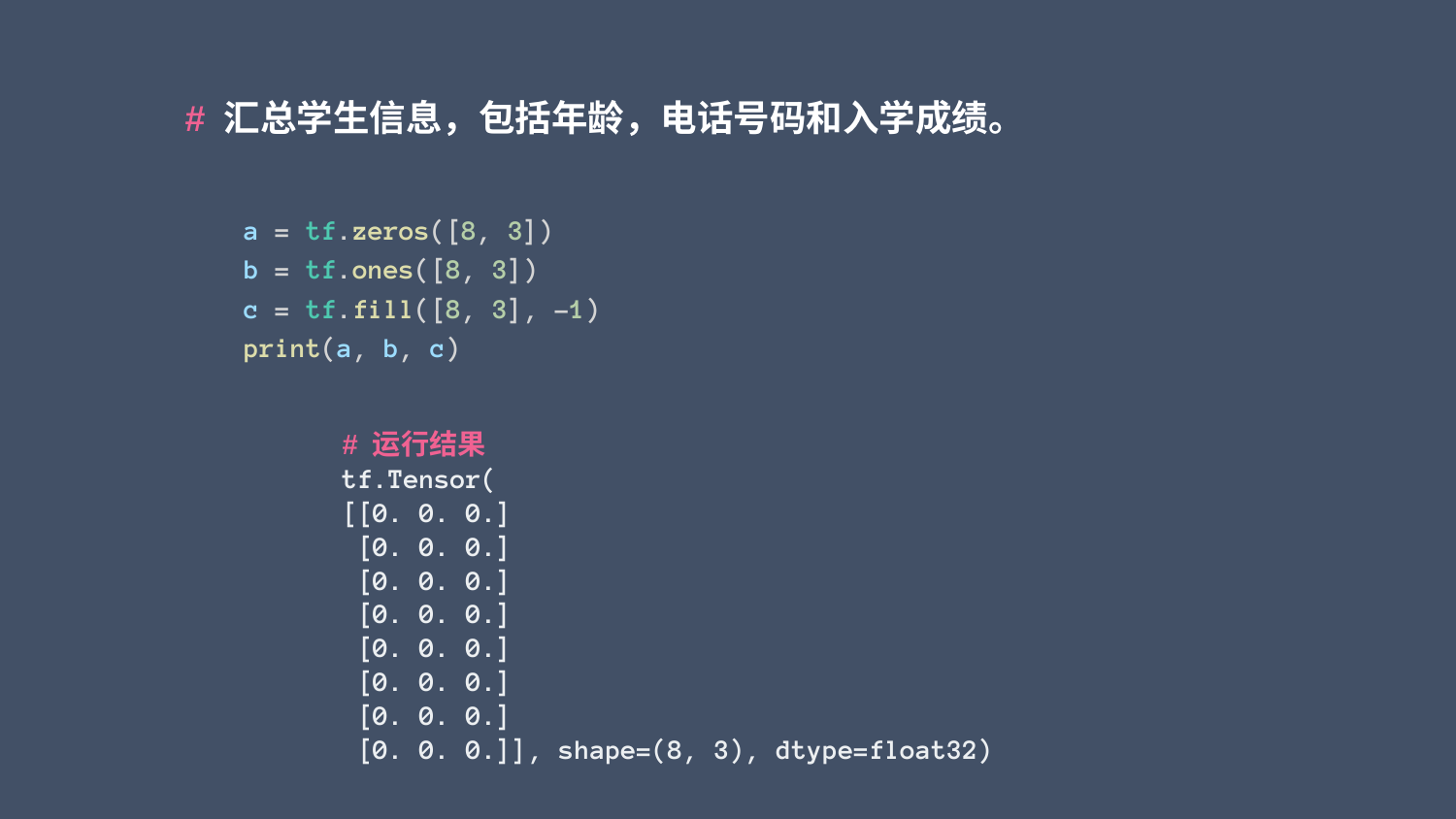

# 汇总学生信息，包括年龄，电话号码和入学成绩。
a = tf.zeros([8, 3])
b = tf.ones([8, 3])
c = tf.fill([8, 3], -1)
print(a, b, c)

# 运行结果 tf.Tensor(
[[0. 0. 0.]
 [0. 0. 0.]
 [0. 0. 0.]
 [0. 0. 0.]
 [0. 0. 0.]
 [0. 0. 0.]
 [0. 0. 0.]
 [0. 0. 0.]], shape=(8, 3), dtype=float32)